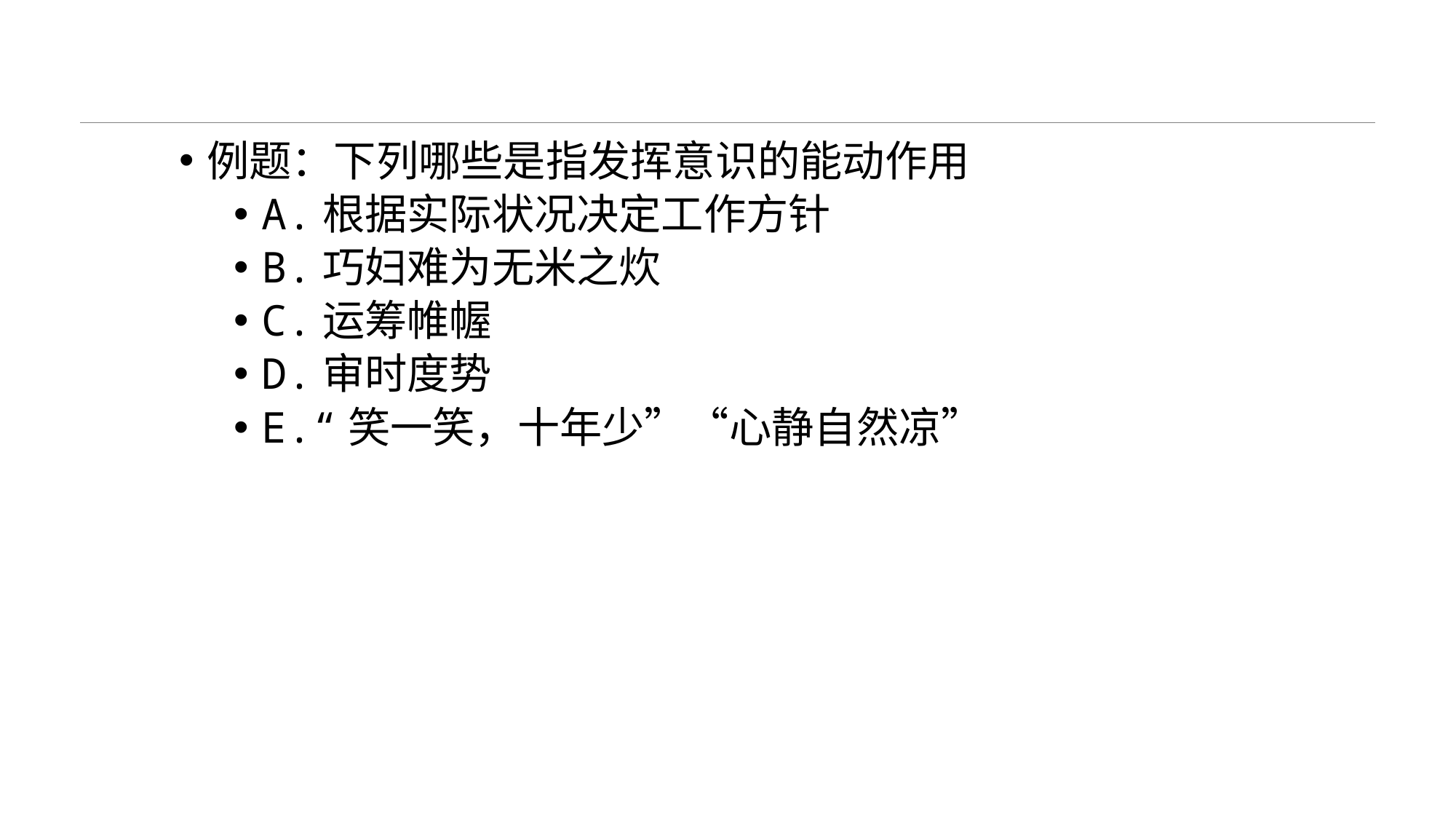

#
例题：下列哪些是指发挥意识的能动作用
A.根据实际状况决定工作方针
B.巧妇难为无米之炊
C.运筹帷幄
D.审时度势
E.“笑一笑，十年少”“心静自然凉”